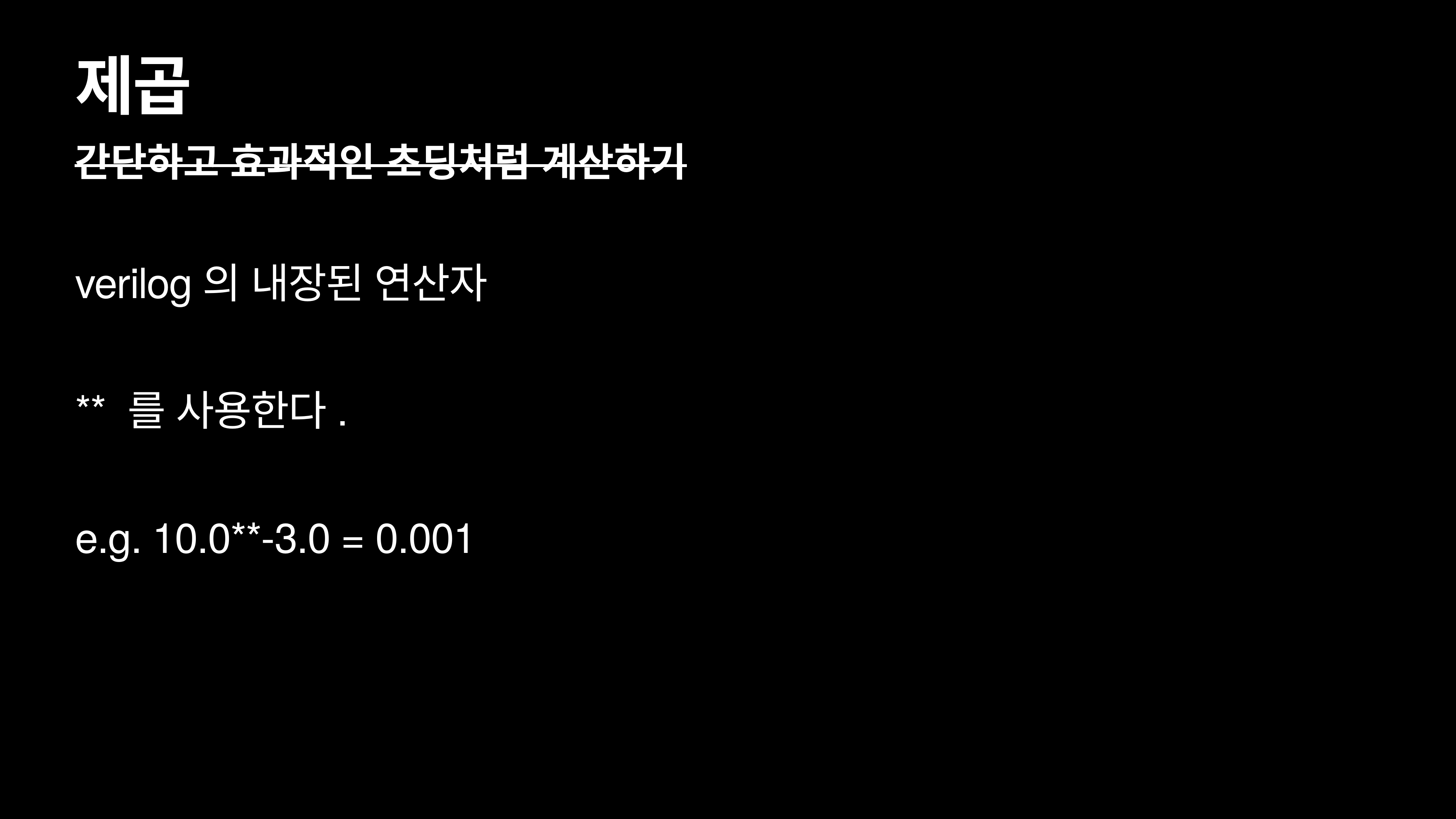

# 제곱
간단하고 효과적인 초딩처럼 계산하기
verilog의 내장된 연산자

** 를 사용한다.

e.g. 10.0**-3.0 = 0.001